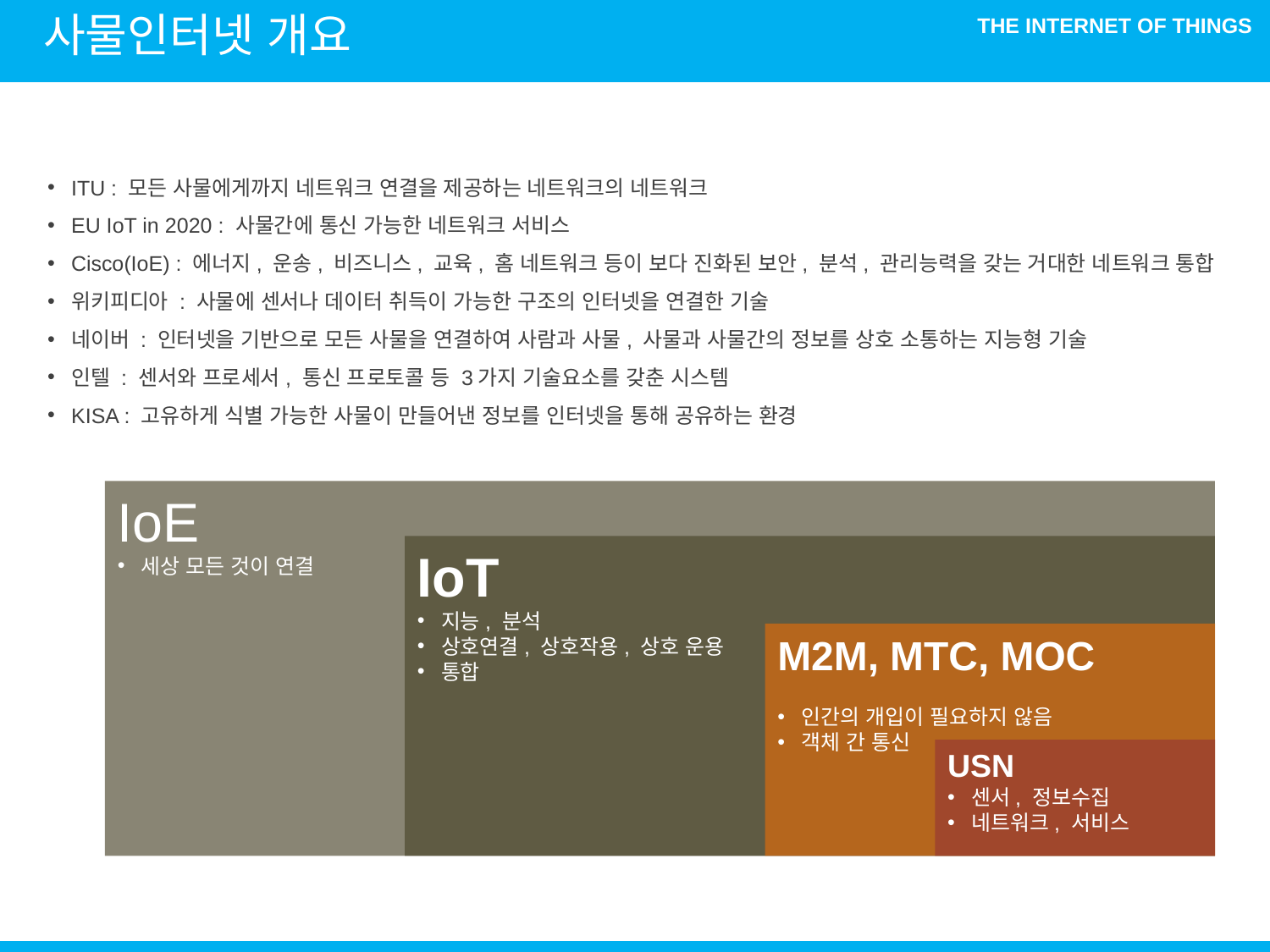

사물인터넷 개요
ITU : 모든 사물에게까지 네트워크 연결을 제공하는 네트워크의 네트워크
EU IoT in 2020 : 사물간에 통신 가능한 네트워크 서비스
Cisco(IoE) : 에너지, 운송, 비즈니스, 교육, 홈 네트워크 등이 보다 진화된 보안, 분석, 관리능력을 갖는 거대한 네트워크 통합
위키피디아 : 사물에 센서나 데이터 취득이 가능한 구조의 인터넷을 연결한 기술
네이버 : 인터넷을 기반으로 모든 사물을 연결하여 사람과 사물, 사물과 사물간의 정보를 상호 소통하는 지능형 기술
인텔 : 센서와 프로세서, 통신 프로토콜 등 3가지 기술요소를 갖춘 시스템
KISA : 고유하게 식별 가능한 사물이 만들어낸 정보를 인터넷을 통해 공유하는 환경
IoE
세상 모든 것이 연결
IoT
지능, 분석
상호연결, 상호작용, 상호 운용
통합
M2M, MTC, MOC

인간의 개입이 필요하지 않음
객체 간 통신
USN
센서, 정보수집
네트워크, 서비스